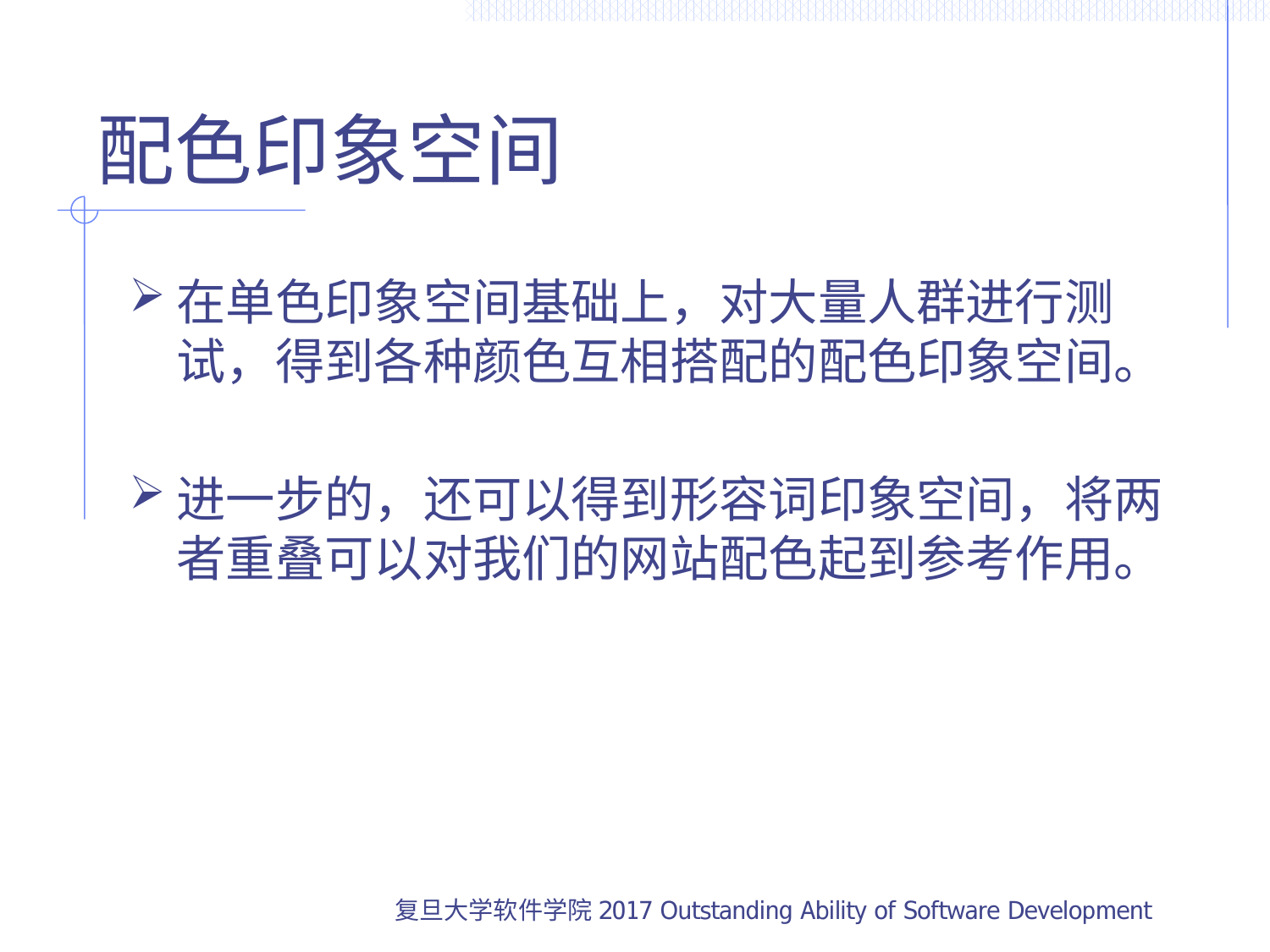

# 配色印象空间
在单色印象空间基础上，对大量人群进行测试，得到各种颜色互相搭配的配色印象空间。

进一步的，还可以得到形容词印象空间，将两者重叠可以对我们的网站配色起到参考作用。